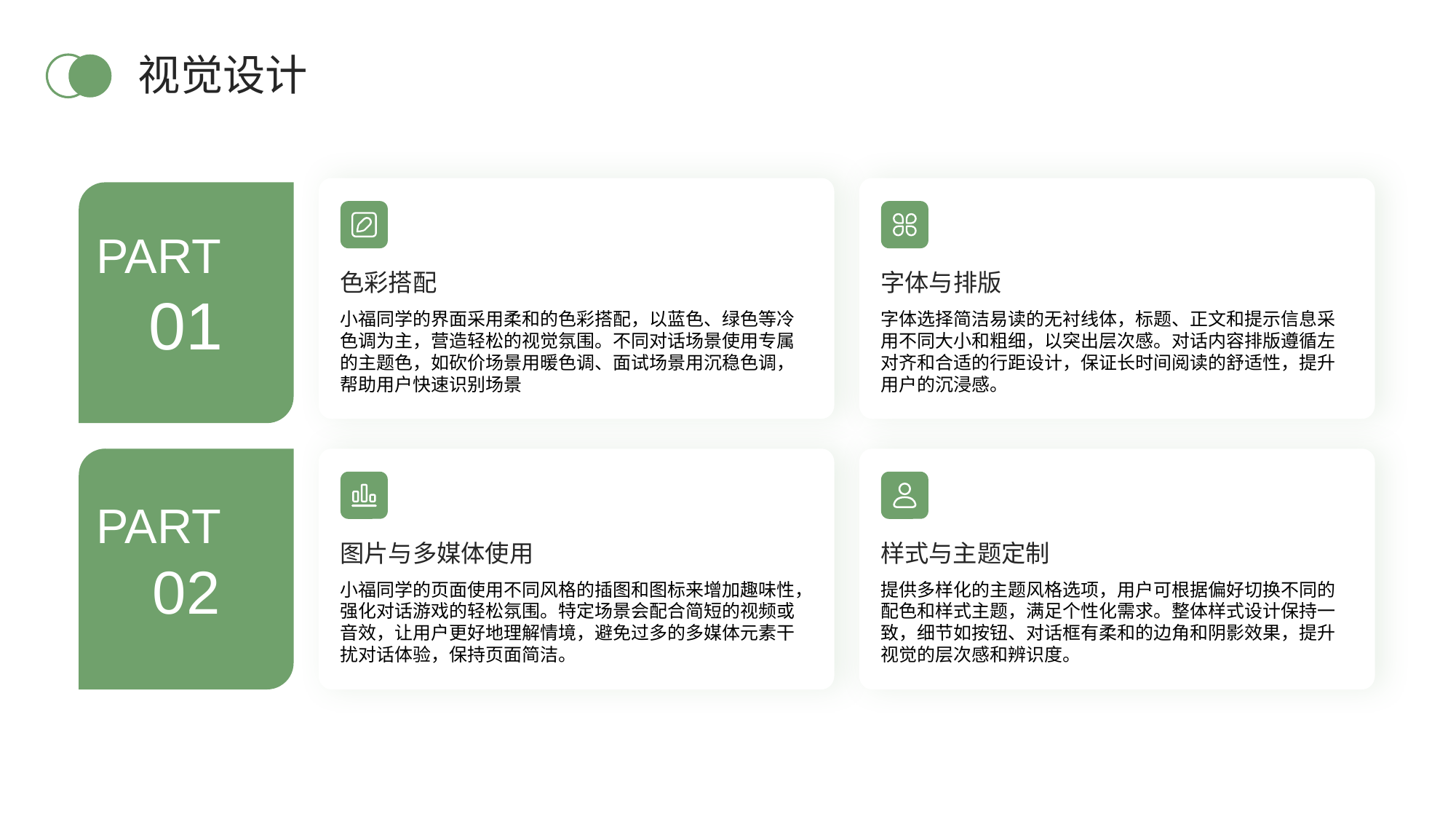

视觉设计

PART
01
色彩搭配
字体与排版
小福同学的界面采用柔和的色彩搭配，以蓝色、绿色等冷色调为主，营造轻松的视觉氛围。不同对话场景使用专属的主题色，如砍价场景用暖色调、面试场景用沉稳色调，帮助用户快速识别场景
字体选择简洁易读的无衬线体，标题、正文和提示信息采用不同大小和粗细，以突出层次感。对话内容排版遵循左对齐和合适的行距设计，保证长时间阅读的舒适性，提升用户的沉浸感。

PART
02
样式与主题定制
图片与多媒体使用
小福同学的页面使用不同风格的插图和图标来增加趣味性，强化对话游戏的轻松氛围。特定场景会配合简短的视频或音效，让用户更好地理解情境，避免过多的多媒体元素干扰对话体验，保持页面简洁。
提供多样化的主题风格选项，用户可根据偏好切换不同的配色和样式主题，满足个性化需求。整体样式设计保持一致，细节如按钮、对话框有柔和的边角和阴影效果，提升视觉的层次感和辨识度。